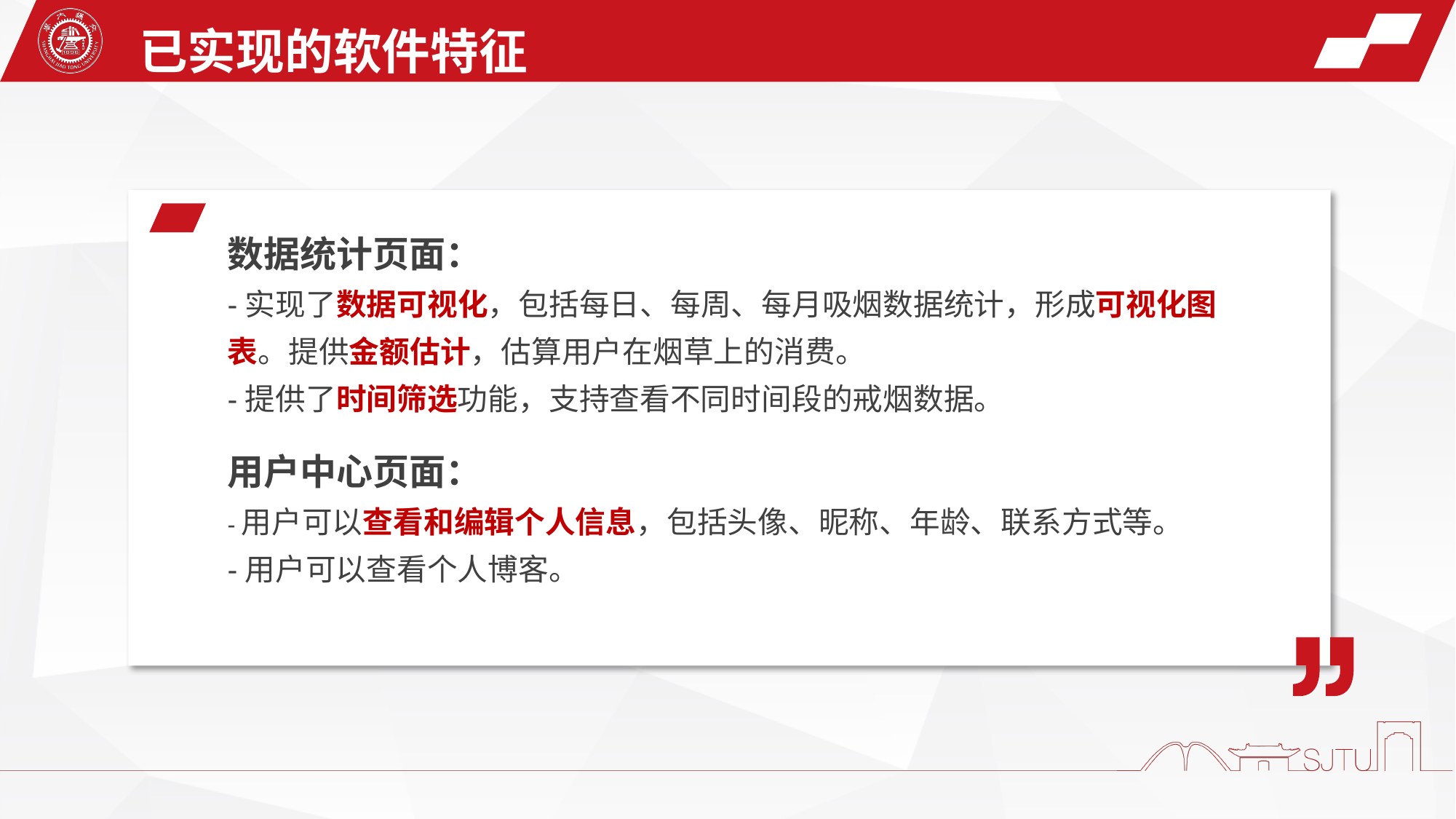

已实现的软件特征

数据统计页面：
-实现了数据可视化，包括每日、每周、每月吸烟数据统计，形成可视化图表。提供金额估计，估算用户在烟草上的消费。
-提供了时间筛选功能，支持查看不同时间段的戒烟数据。

用户中心页面：
-用户可以查看和编辑个人信息，包括头像、昵称、年龄、联系方式等。
-用户可以查看个人博客。